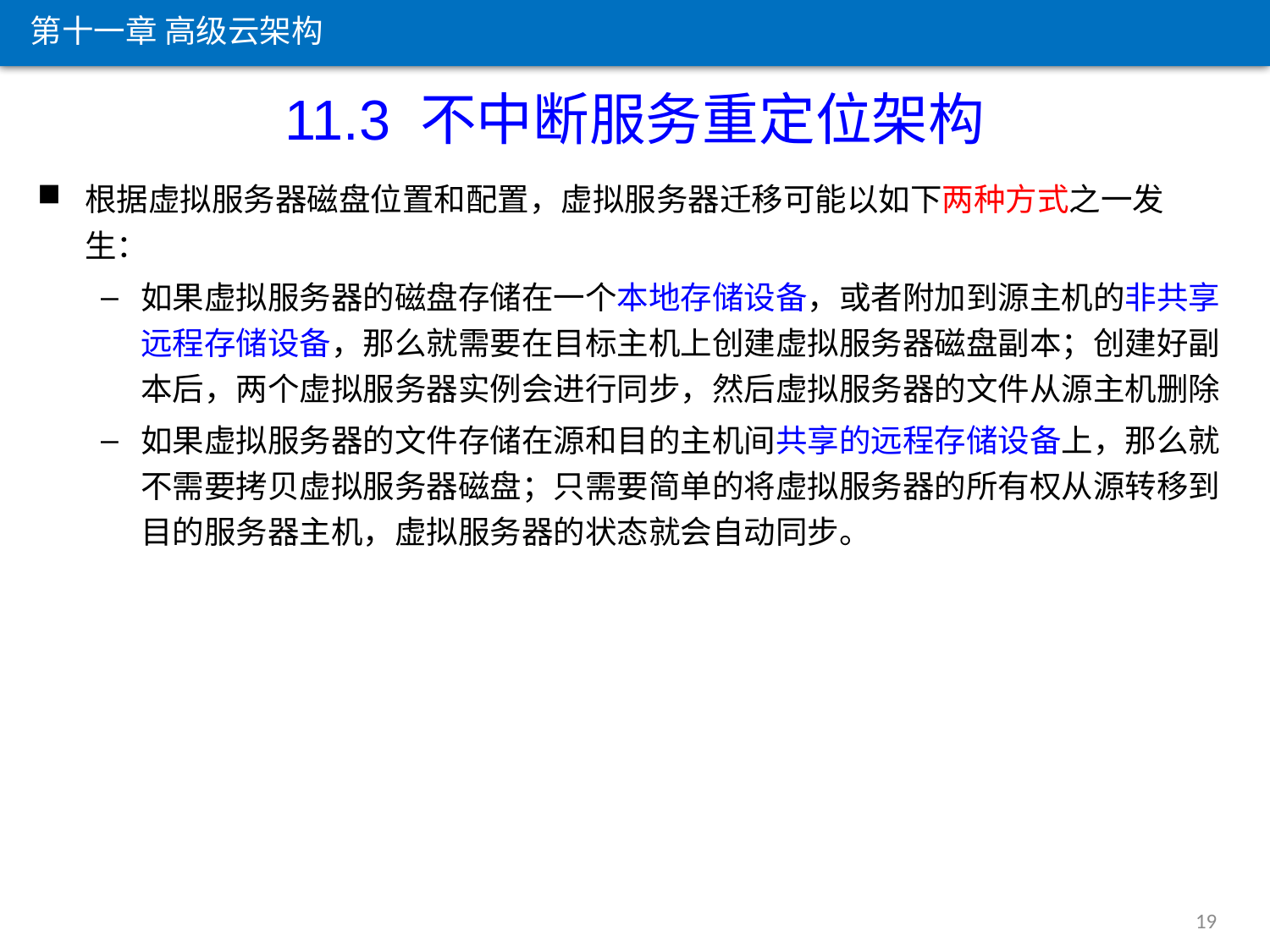

第十一章 高级云架构
11.3 不中断服务重定位架构
根据虚拟服务器磁盘位置和配置，虚拟服务器迁移可能以如下两种方式之一发生：
如果虚拟服务器的磁盘存储在一个本地存储设备，或者附加到源主机的非共享远程存储设备，那么就需要在目标主机上创建虚拟服务器磁盘副本；创建好副本后，两个虚拟服务器实例会进行同步，然后虚拟服务器的文件从源主机删除
如果虚拟服务器的文件存储在源和目的主机间共享的远程存储设备上，那么就不需要拷贝虚拟服务器磁盘；只需要简单的将虚拟服务器的所有权从源转移到目的服务器主机，虚拟服务器的状态就会自动同步。
19